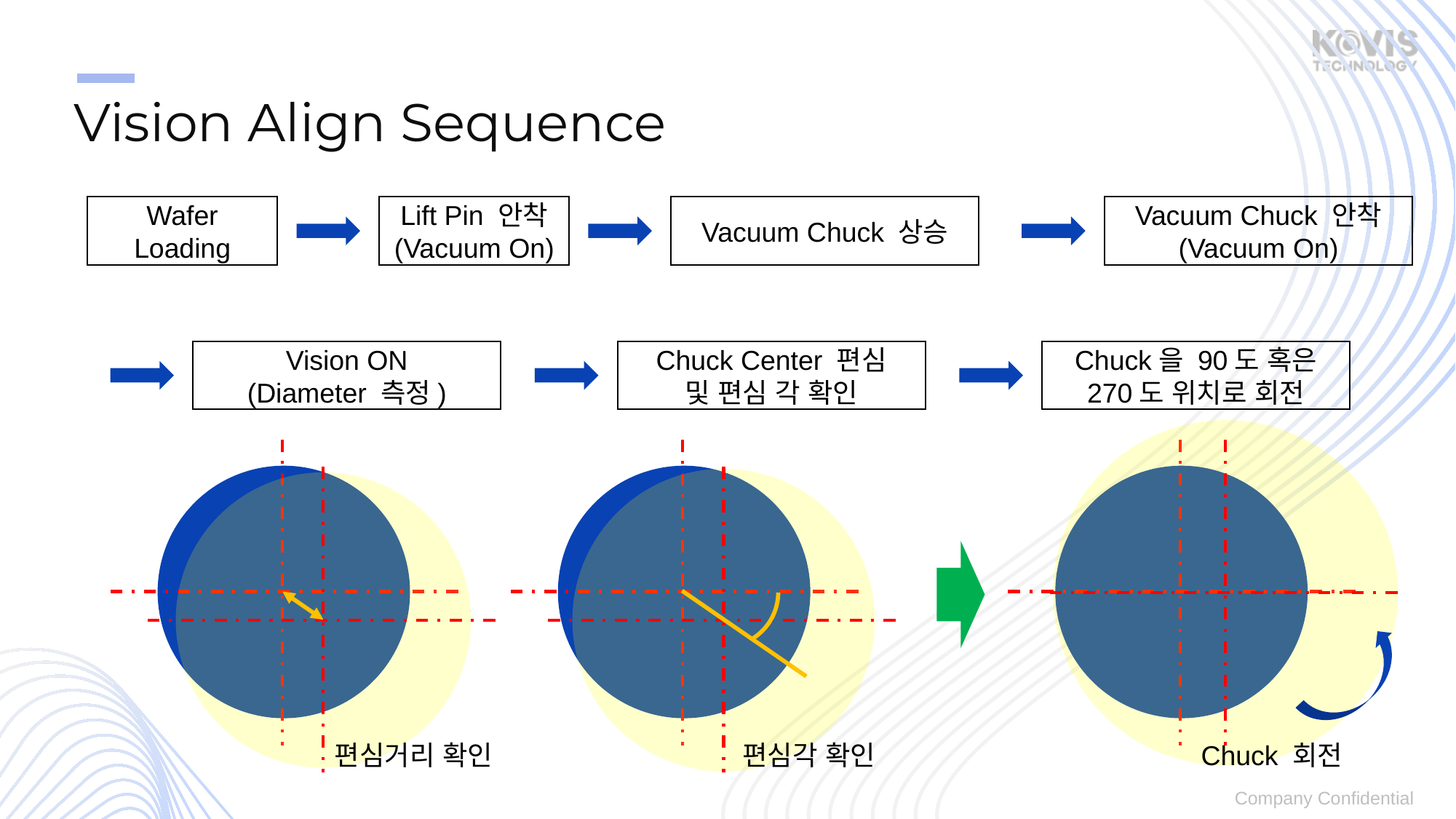

Vision Align Sequence
Wafer Loading
Lift Pin 안착
(Vacuum On)
Vacuum Chuck 상승
Vacuum Chuck 안착
(Vacuum On)

Vision ON
(Diameter 측정)
Chuck Center 편심
및 편심 각 확인
Chuck을 90도 혹은 270도 위치로 회전

편심거리 확인
편심각 확인
Chuck 회전